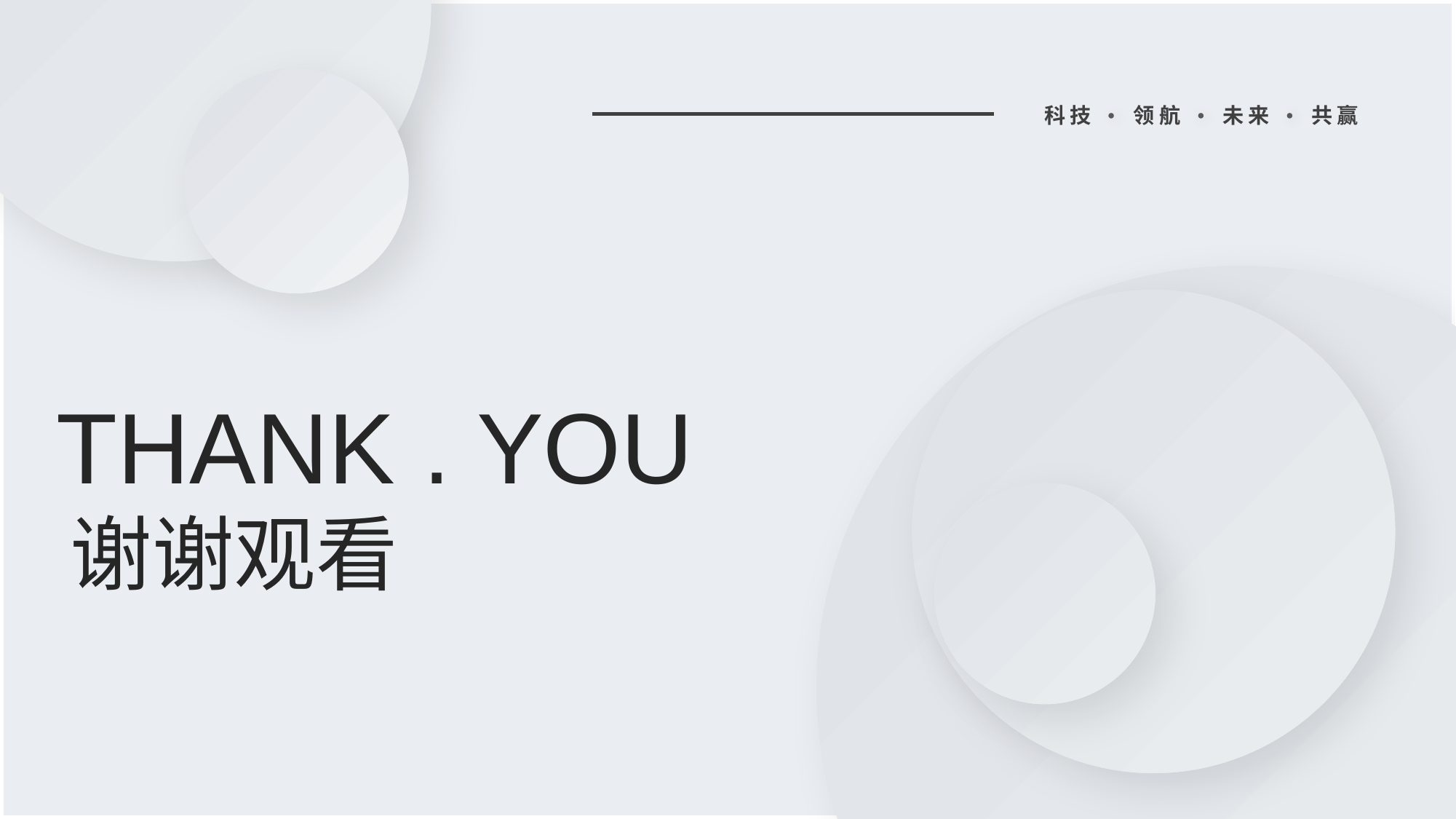

科技
领航
未来
共赢

THANK . YOU

谢谢观看